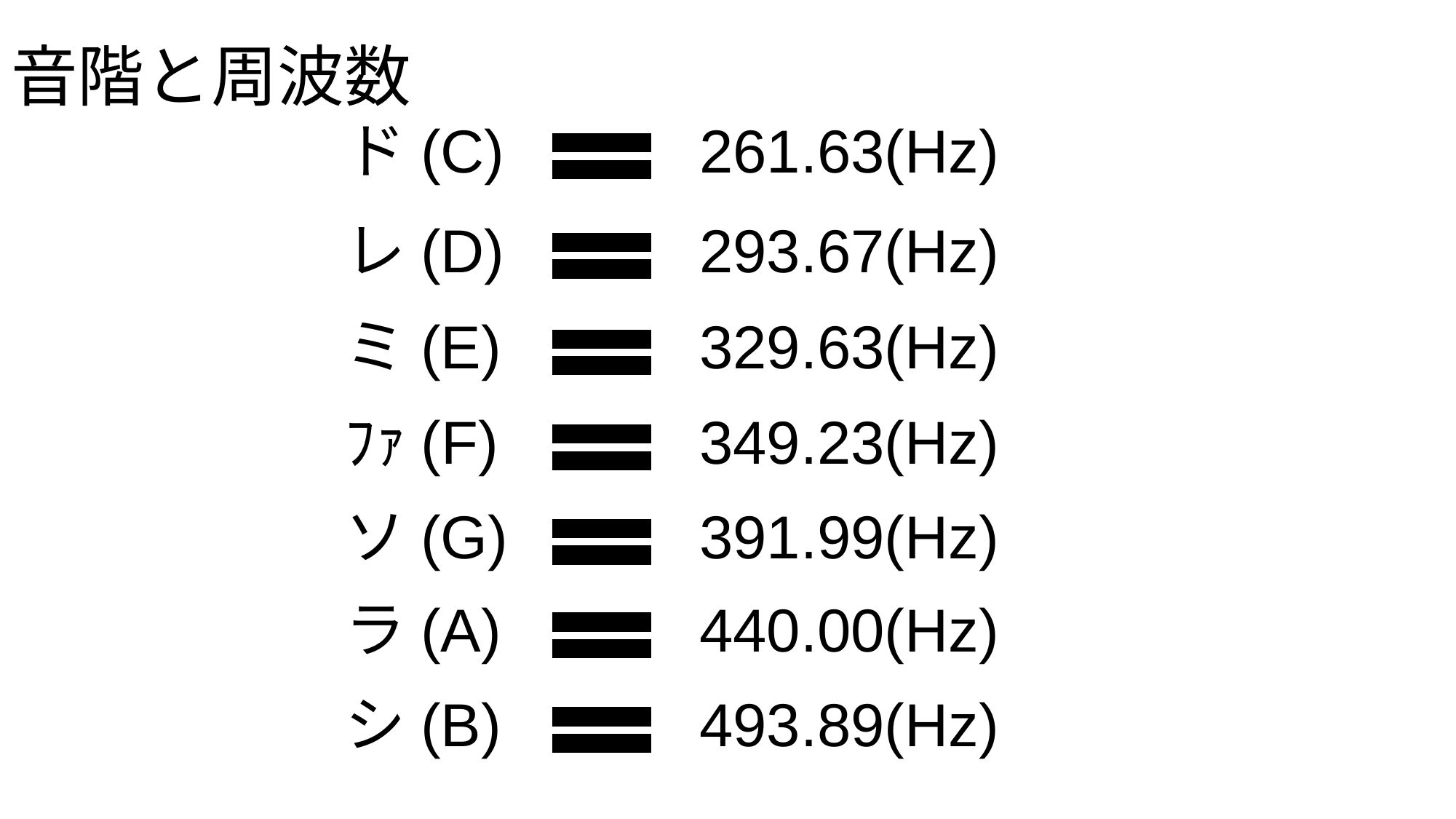

# 音階と周波数
261.63(Hz)
ド(C)

293.67(Hz)
レ(D)

329.63(Hz)
ミ(E)

349.23(Hz)
ﾌｧ(F)

391.99(Hz)
ソ(G)

440.00(Hz)
ラ(A)

493.89(Hz)
シ(B)